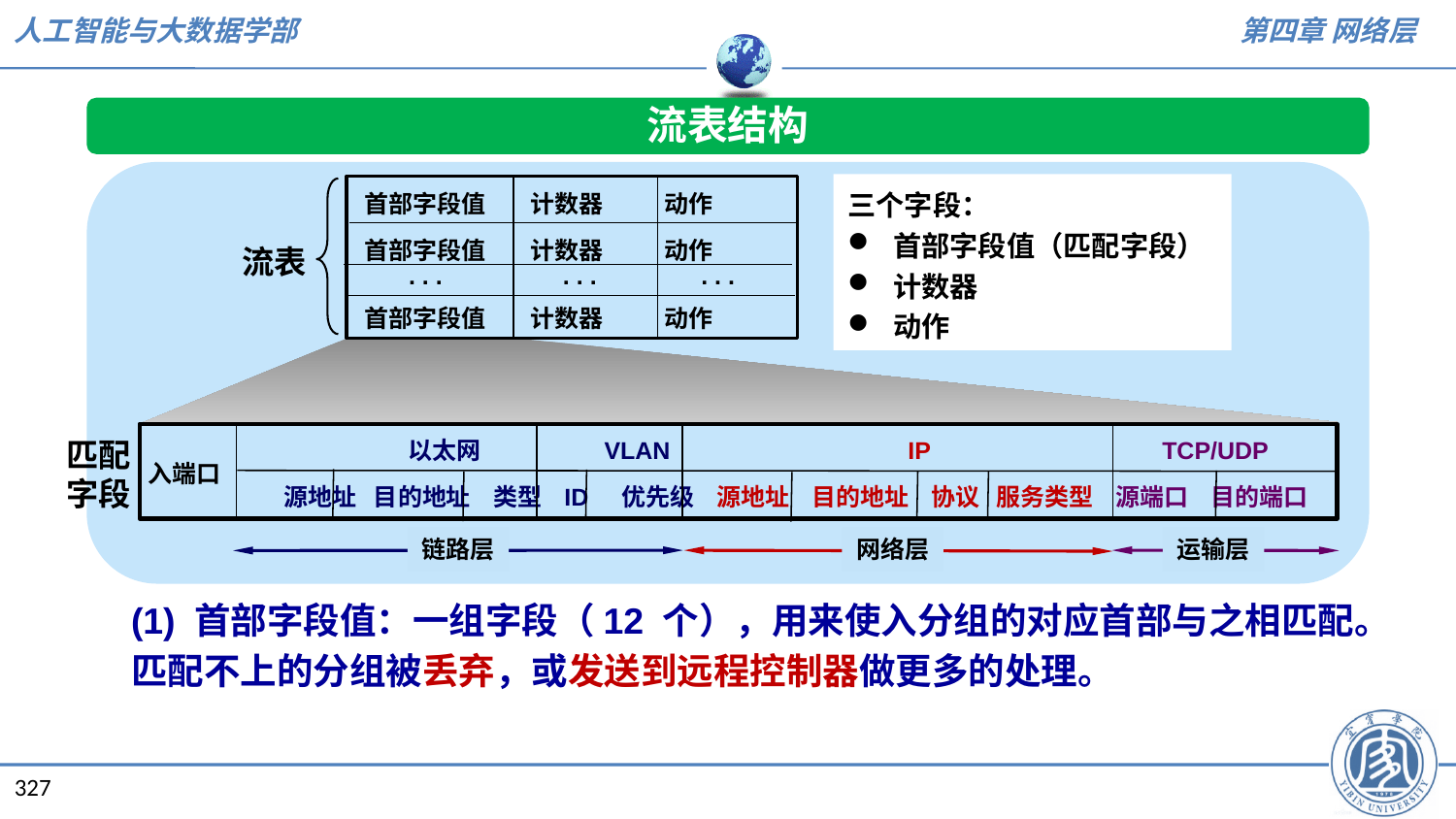

流表结构

三个字段：
首部字段值（匹配字段）
计数器
动作
首部字段值        计数器           动作
首部字段值        计数器           动作

首部字段值        计数器           动作

流表
. . .
. . .
. . .

匹配
字段
以太网                     VLAN                                   IP                                  TCP/UDP
入端口
源地址   目的地址    类型   ID    优先级    源地址    目的地址    协议   服务类型    源端口    目的端口
网络层
运输层
链路层
(1) 首部字段值：一组字段（12 个），用来使入分组的对应首部与之相匹配。匹配不上的分组被丢弃，或发送到远程控制器做更多的处理。
327